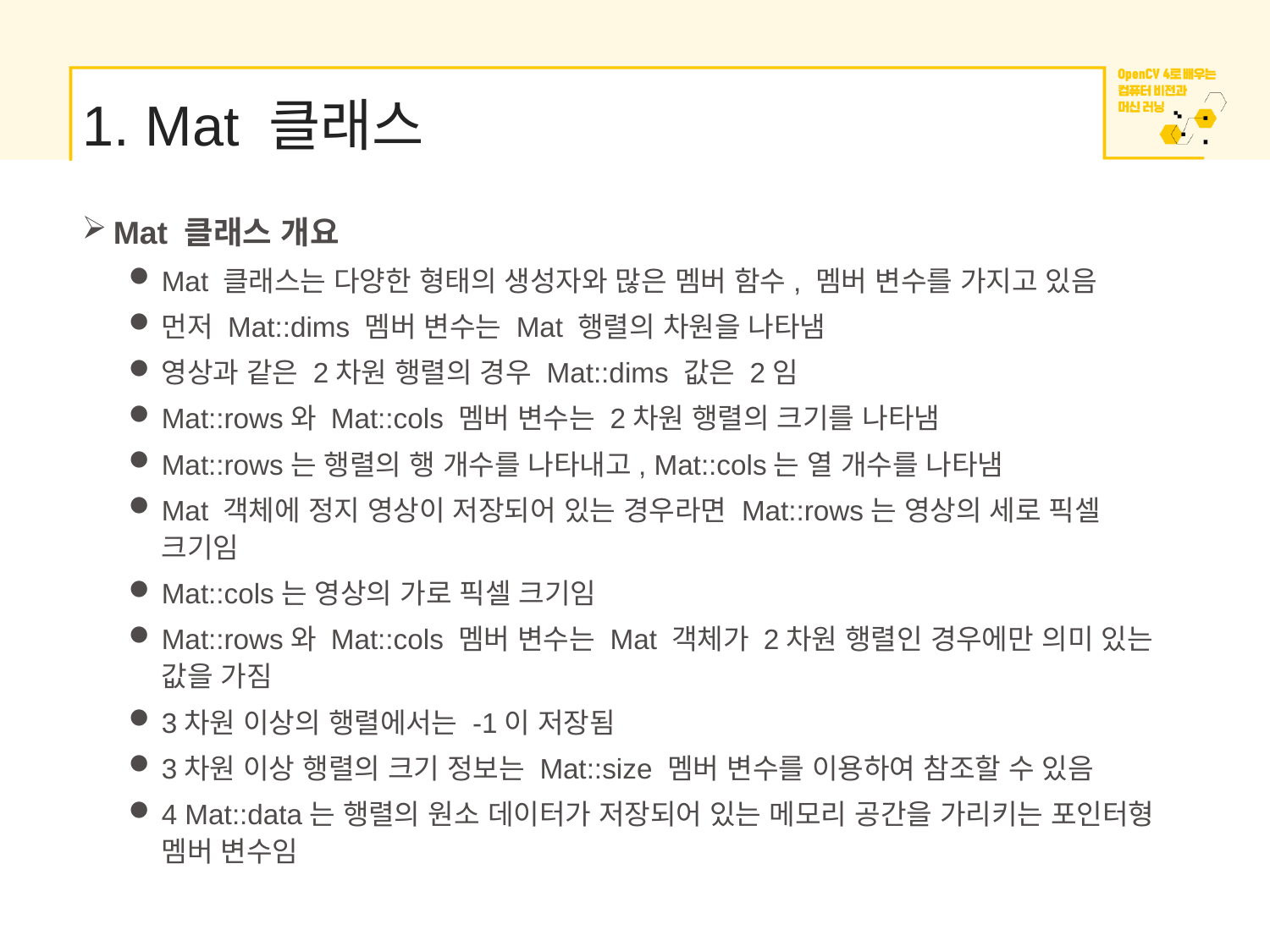

# 1. Mat 클래스
Mat 클래스 개요
Mat 클래스는 다양한 형태의 생성자와 많은 멤버 함수, 멤버 변수를 가지고 있음
먼저 Mat::dims 멤버 변수는 Mat 행렬의 차원을 나타냄
영상과 같은 2차원 행렬의 경우 Mat::dims 값은 2임
Mat::rows와 Mat::cols 멤버 변수는 2차원 행렬의 크기를 나타냄
Mat::rows는 행렬의 행 개수를 나타내고, Mat::cols는 열 개수를 나타냄
Mat 객체에 정지 영상이 저장되어 있는 경우라면 Mat::rows는 영상의 세로 픽셀 크기임
Mat::cols는 영상의 가로 픽셀 크기임
Mat::rows와 Mat::cols 멤버 변수는 Mat 객체가 2차원 행렬인 경우에만 의미 있는 값을 가짐
3차원 이상의 행렬에서는 -1이 저장됨
3차원 이상 행렬의 크기 정보는 Mat::size 멤버 변수를 이용하여 참조할 수 있음
4 Mat::data는 행렬의 원소 데이터가 저장되어 있는 메모리 공간을 가리키는 포인터형 멤버 변수임